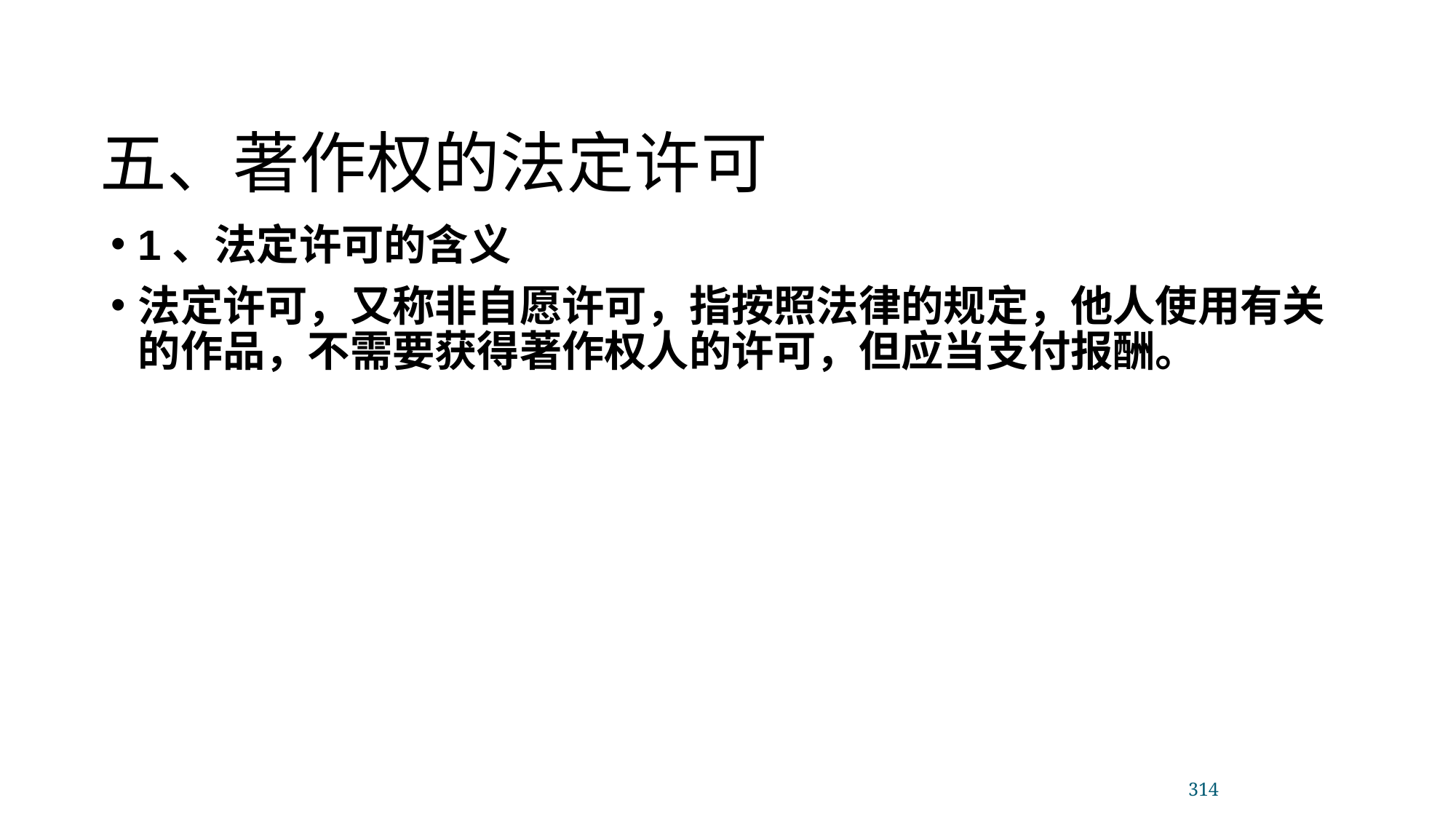

五、著作权的法定许可
1、法定许可的含义
法定许可，又称非自愿许可，指按照法律的规定，他人使用有关的作品，不需要获得著作权人的许可，但应当支付报酬。
314